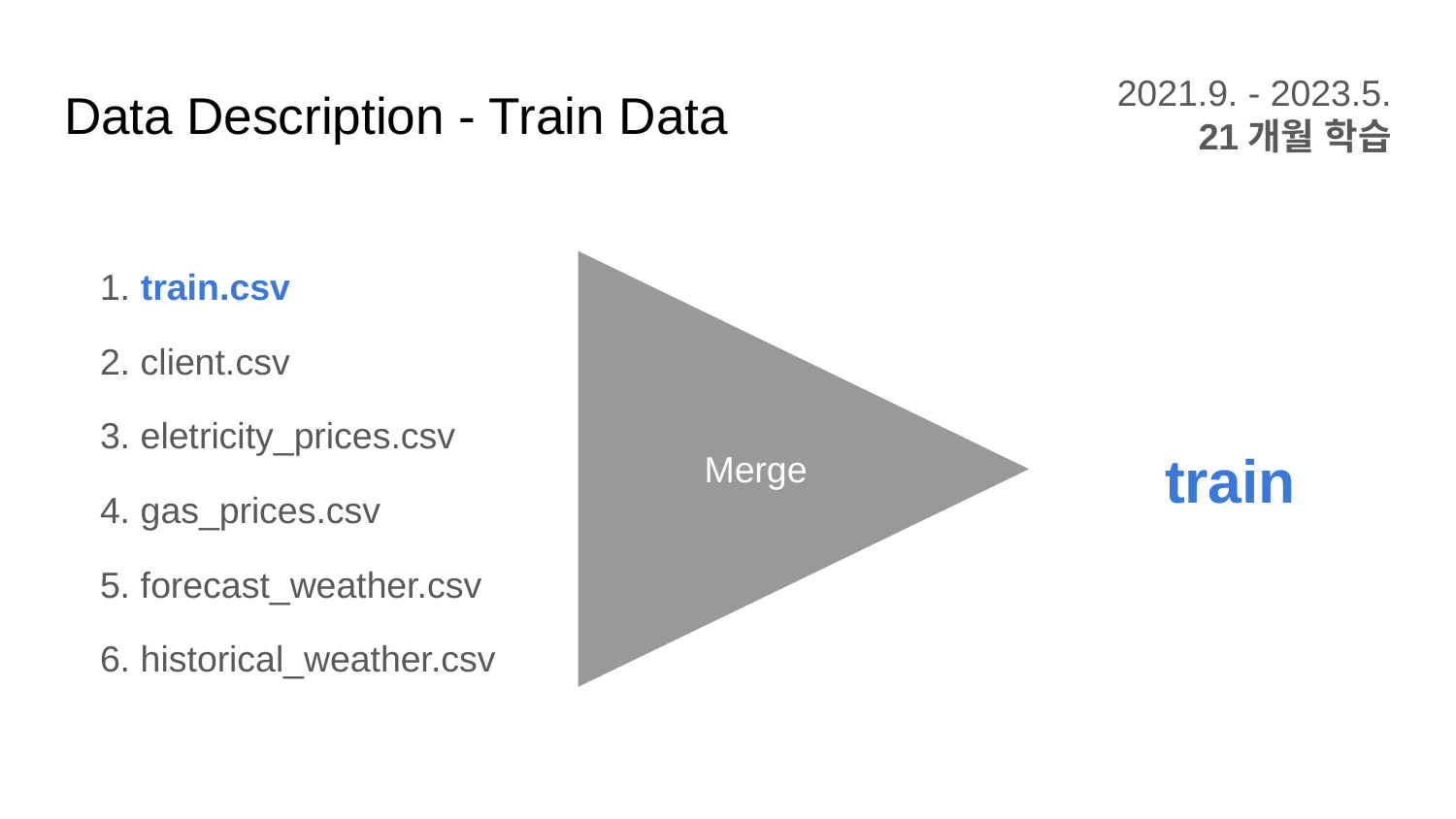

2021.9. - 2023.5.
21개월 학습
# Data Description - Train Data
1. train.csv
2. client.csv
3. eletricity_prices.csv
4. gas_prices.csv
5. forecast_weather.csv
6. historical_weather.csv

train
Merge